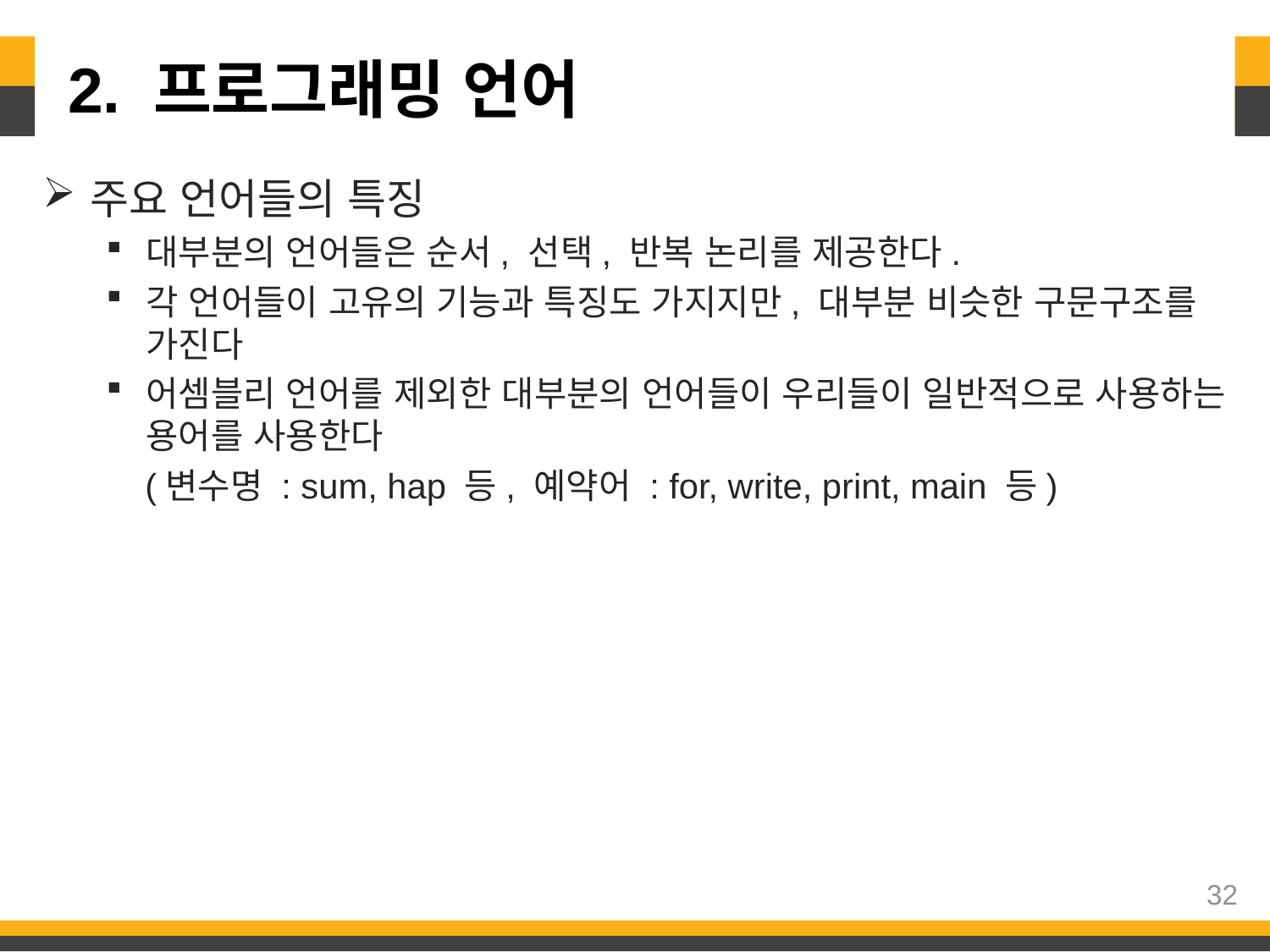

# 2. 프로그래밍 언어
주요 언어들의 특징
대부분의 언어들은 순서, 선택, 반복 논리를 제공한다.
각 언어들이 고유의 기능과 특징도 가지지만, 대부분 비슷한 구문구조를 가진다
어셈블리 언어를 제외한 대부분의 언어들이 우리들이 일반적으로 사용하는 용어를 사용한다
    (변수명 : sum, hap 등, 예약어 : for, write, print, main 등)
32